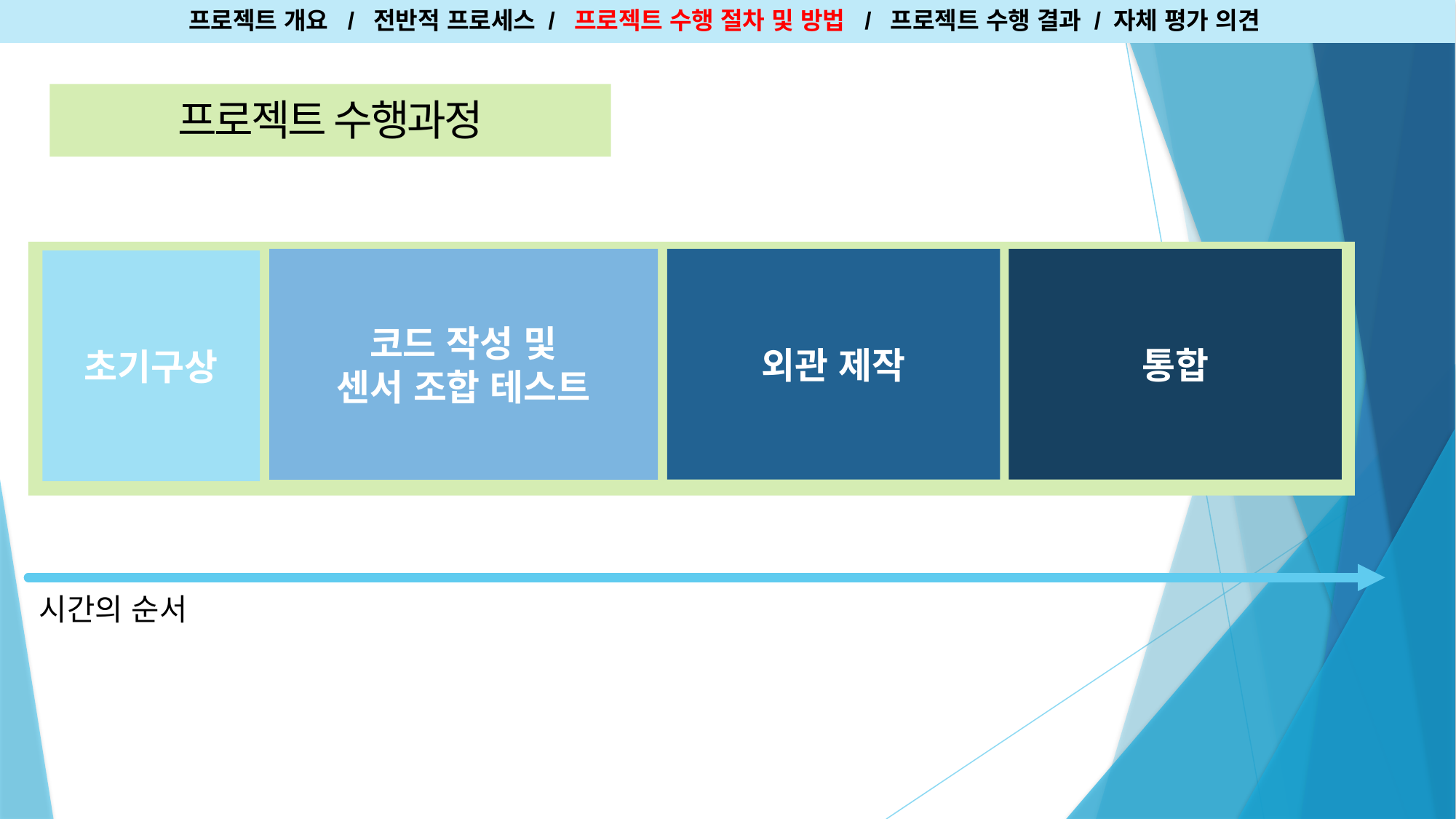

프로젝트 개요  /  전반적 프로세스 /  프로젝트 수행 절차 및 방법  /  프로젝트 수행 결과 / 자체 평가 의견

프로젝트 수행과정

외관 제작
통합
코드 작성 및
센서 조합 테스트
초기구상
시간의 순서